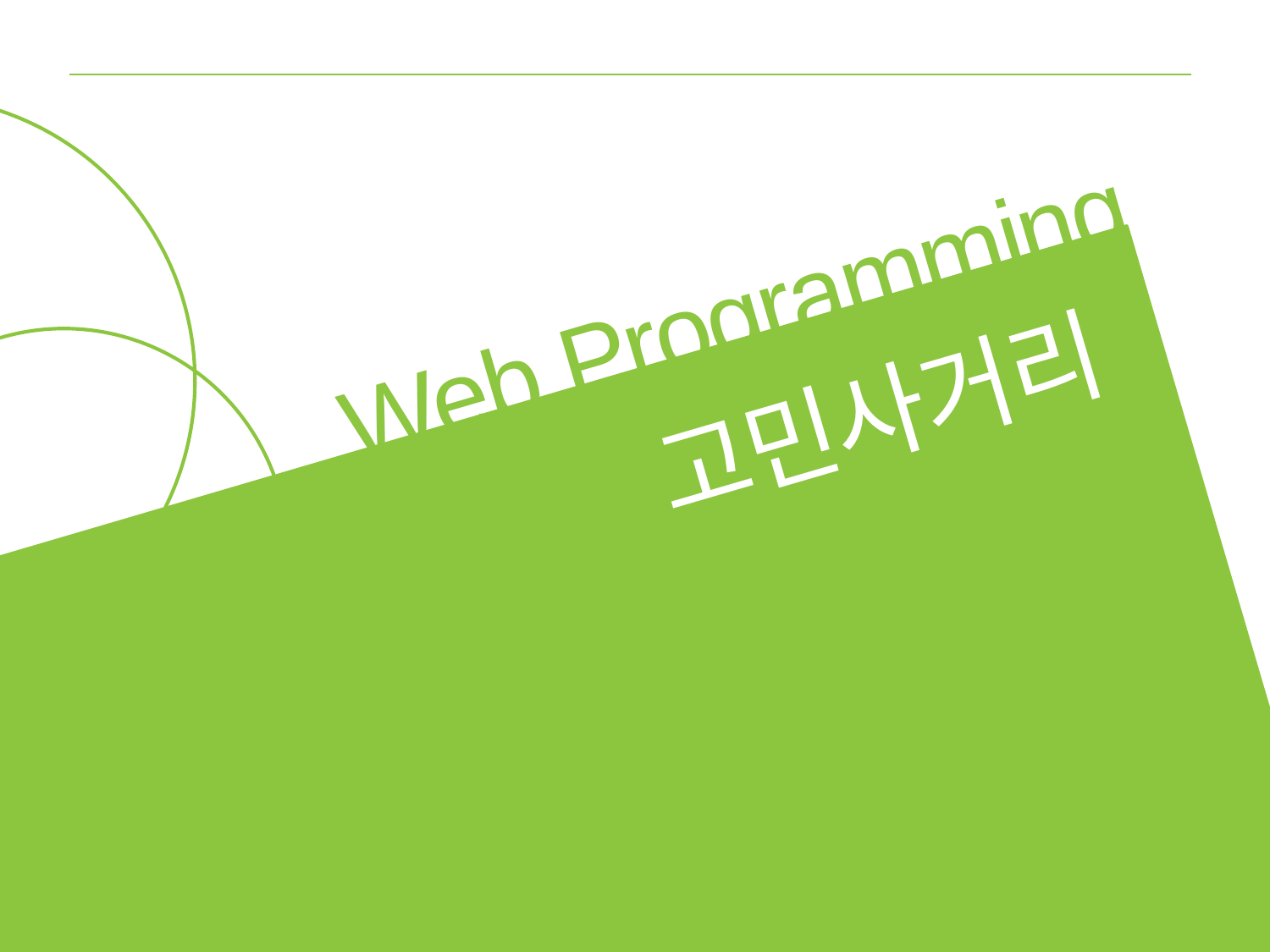

Web Programming
고민사거리

15조
팀장 : 최주형
팀원 : 최정민 최한나 최혜원